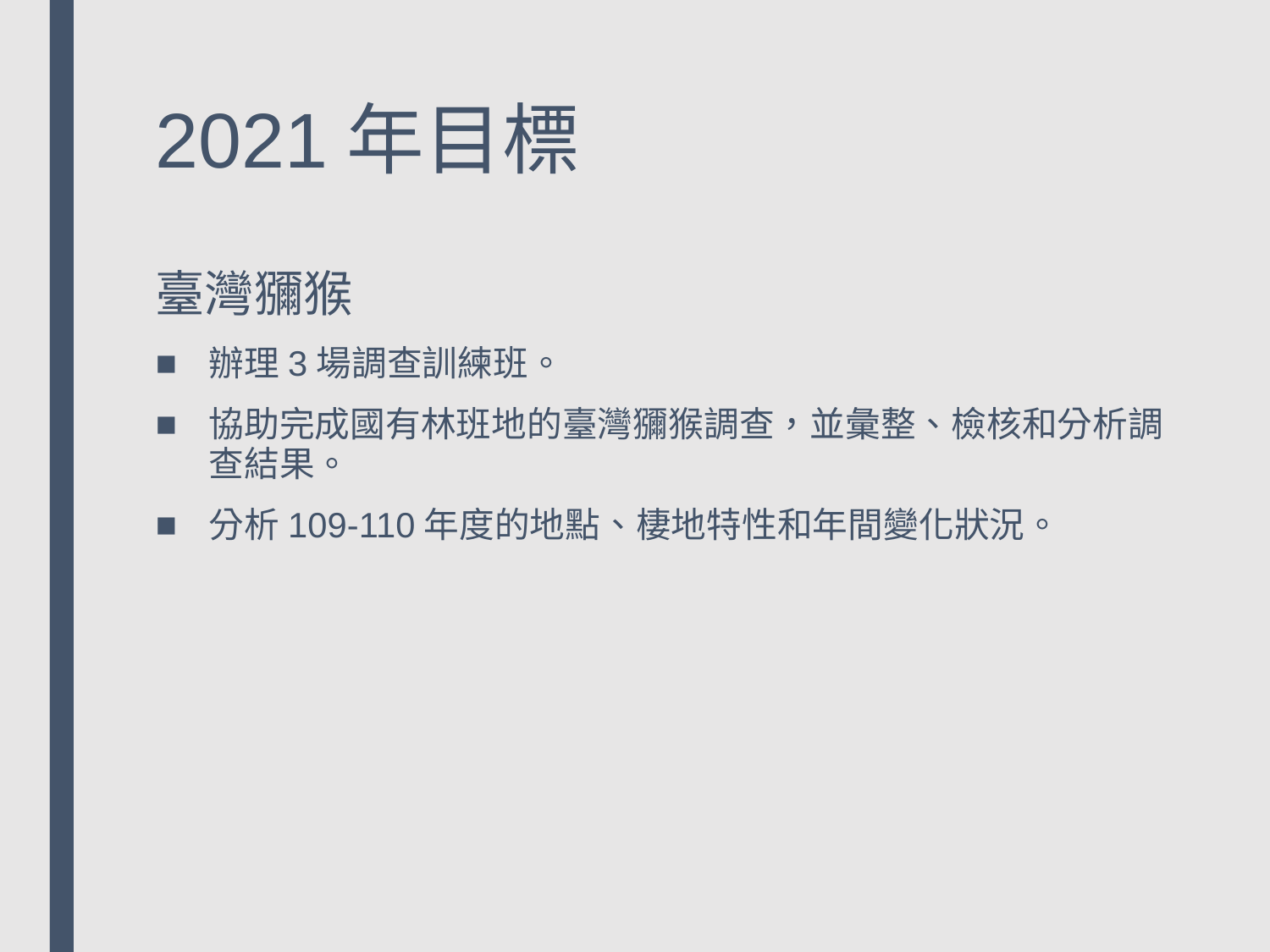

# 2021年目標
臺灣獼猴
辦理3場調查訓練班。
協助完成國有林班地的臺灣獼猴調查，並彙整、檢核和分析調查結果。
分析109-110年度的地點、棲地特性和年間變化狀況。